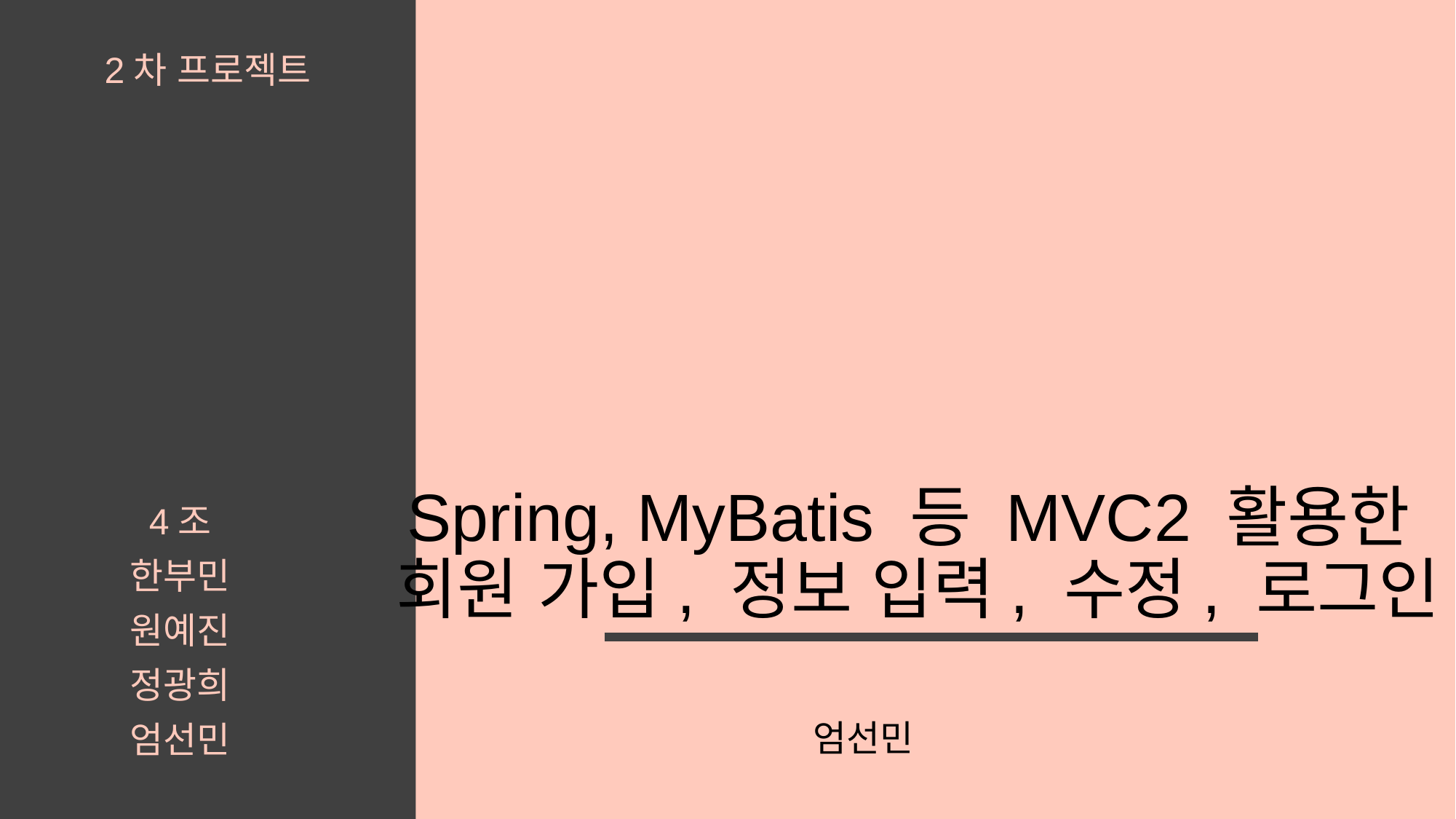

2차 프로젝트
# Spring, MyBatis 등 MVC2 활용한 회원 가입, 정보 입력, 수정, 로그인
4조
한부민
원예진
정광희
엄선민
엄선민